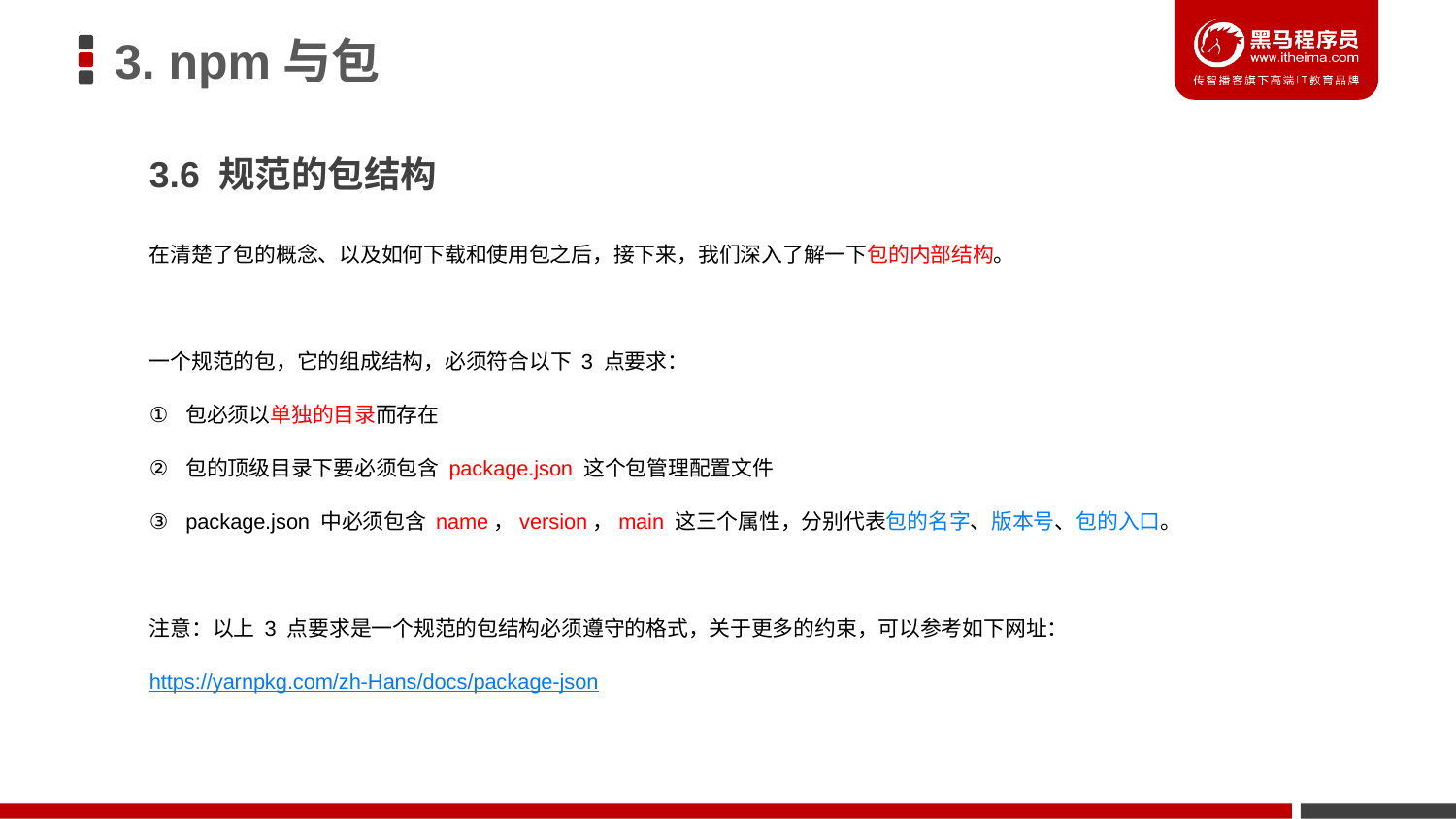

# 3. npm与包
3.6 规范的包结构
在清楚了包的概念、以及如何下载和使用包之后，接下来，我们深入了解一下包的内部结构。

一个规范的包，它的组成结构，必须符合以下 3 点要求：
包必须以单独的目录而存在
包的顶级目录下要必须包含 package.json 这个包管理配置文件
package.json 中必须包含 name，version，main 这三个属性，分别代表包的名字、版本号、包的入口。

注意：以上 3 点要求是一个规范的包结构必须遵守的格式，关于更多的约束，可以参考如下网址：
https://yarnpkg.com/zh-Hans/docs/package-json